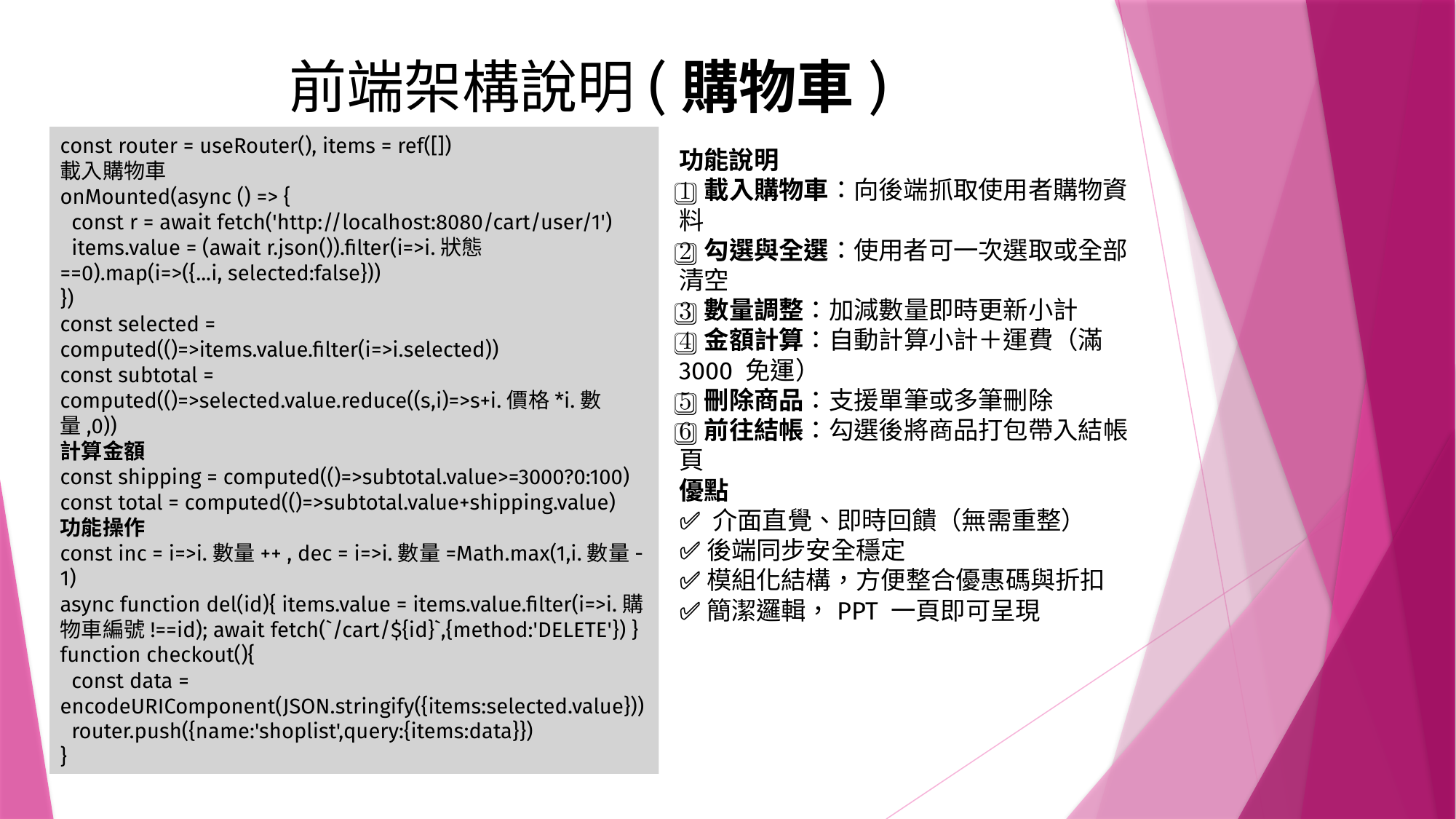

# 前端架構說明(購物車)
const router = useRouter(), items = ref([])
載入購物車
onMounted(async () => {
  const r = await fetch('http://localhost:8080/cart/user/1')
  items.value = (await r.json()).filter(i=>i.狀態==0).map(i=>({...i, selected:false}))
})
const selected = computed(()=>items.value.filter(i=>i.selected))
const subtotal = computed(()=>selected.value.reduce((s,i)=>s+i.價格*i.數量,0))
計算金額
const shipping = computed(()=>subtotal.value>=3000?0:100)
const total = computed(()=>subtotal.value+shipping.value)
功能操作
const inc = i=>i.數量++ , dec = i=>i.數量=Math.max(1,i.數量-1)
async function del(id){ items.value = items.value.filter(i=>i.購物車編號!==id); await fetch(`/cart/${id}`,{method:'DELETE'}) }
function checkout(){
  const data = encodeURIComponent(JSON.stringify({items:selected.value}))
  router.push({name:'shoplist',query:{items:data}})
}
功能說明
1️⃣ 載入購物車：向後端抓取使用者購物資料
2️⃣ 勾選與全選：使用者可一次選取或全部清空
3️⃣ 數量調整：加減數量即時更新小計
4️⃣ 金額計算：自動計算小計＋運費（滿 3000 免運）
5️⃣ 刪除商品：支援單筆或多筆刪除
6️⃣ 前往結帳：勾選後將商品打包帶入結帳頁
優點
✅ 介面直覺、即時回饋（無需重整）
✅ 後端同步安全穩定
✅ 模組化結構，方便整合優惠碼與折扣
✅ 簡潔邏輯，PPT 一頁即可呈現